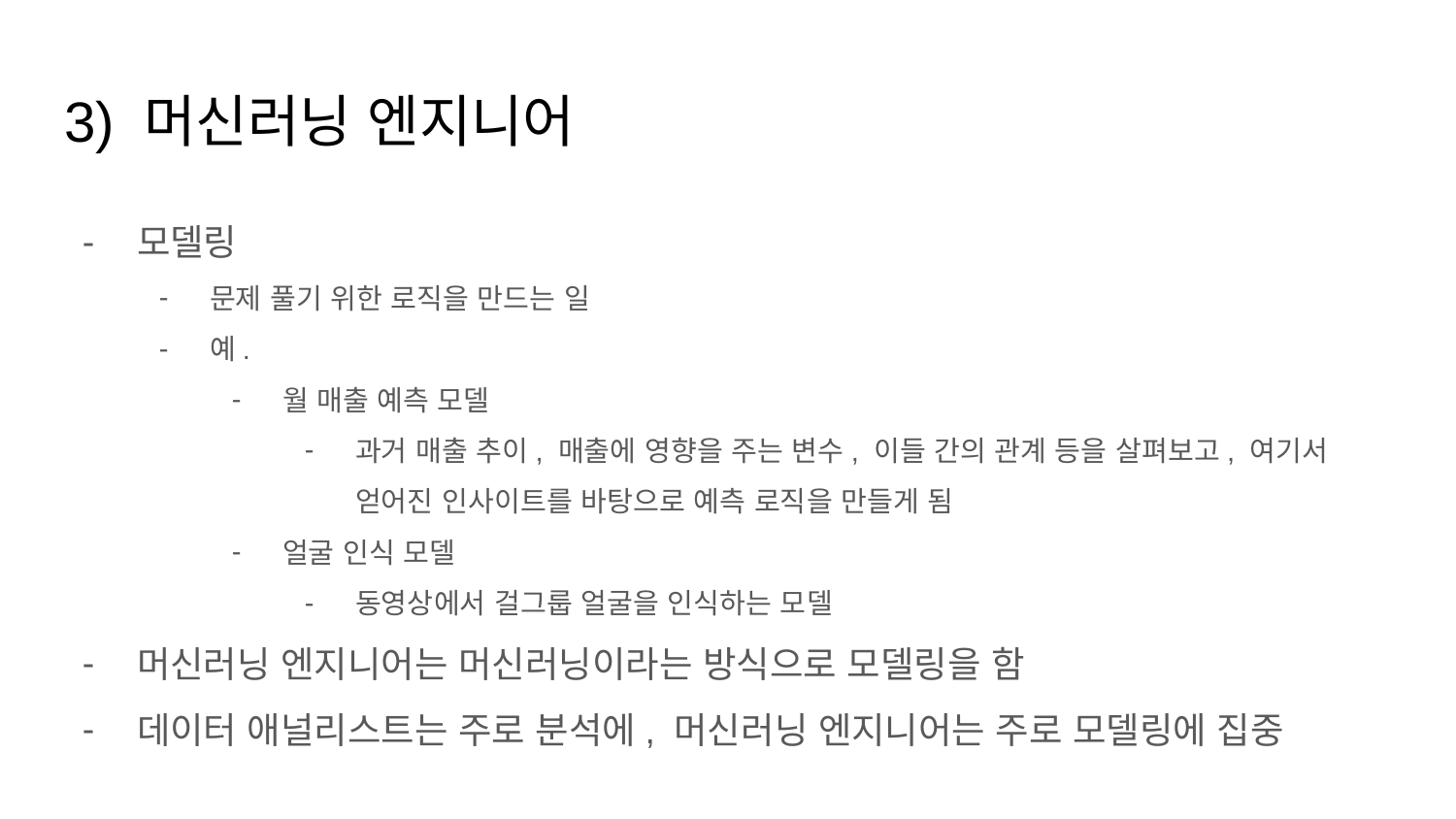

# 3) 머신러닝 엔지니어
모델링
문제 풀기 위한 로직을 만드는 일
예.
월 매출 예측 모델
과거 매출 추이, 매출에 영향을 주는 변수, 이들 간의 관계 등을 살펴보고, 여기서 얻어진 인사이트를 바탕으로 예측 로직을 만들게 됨
얼굴 인식 모델
동영상에서 걸그룹 얼굴을 인식하는 모델
머신러닝 엔지니어는 머신러닝이라는 방식으로 모델링을 함
데이터 애널리스트는 주로 분석에, 머신러닝 엔지니어는 주로 모델링에 집중